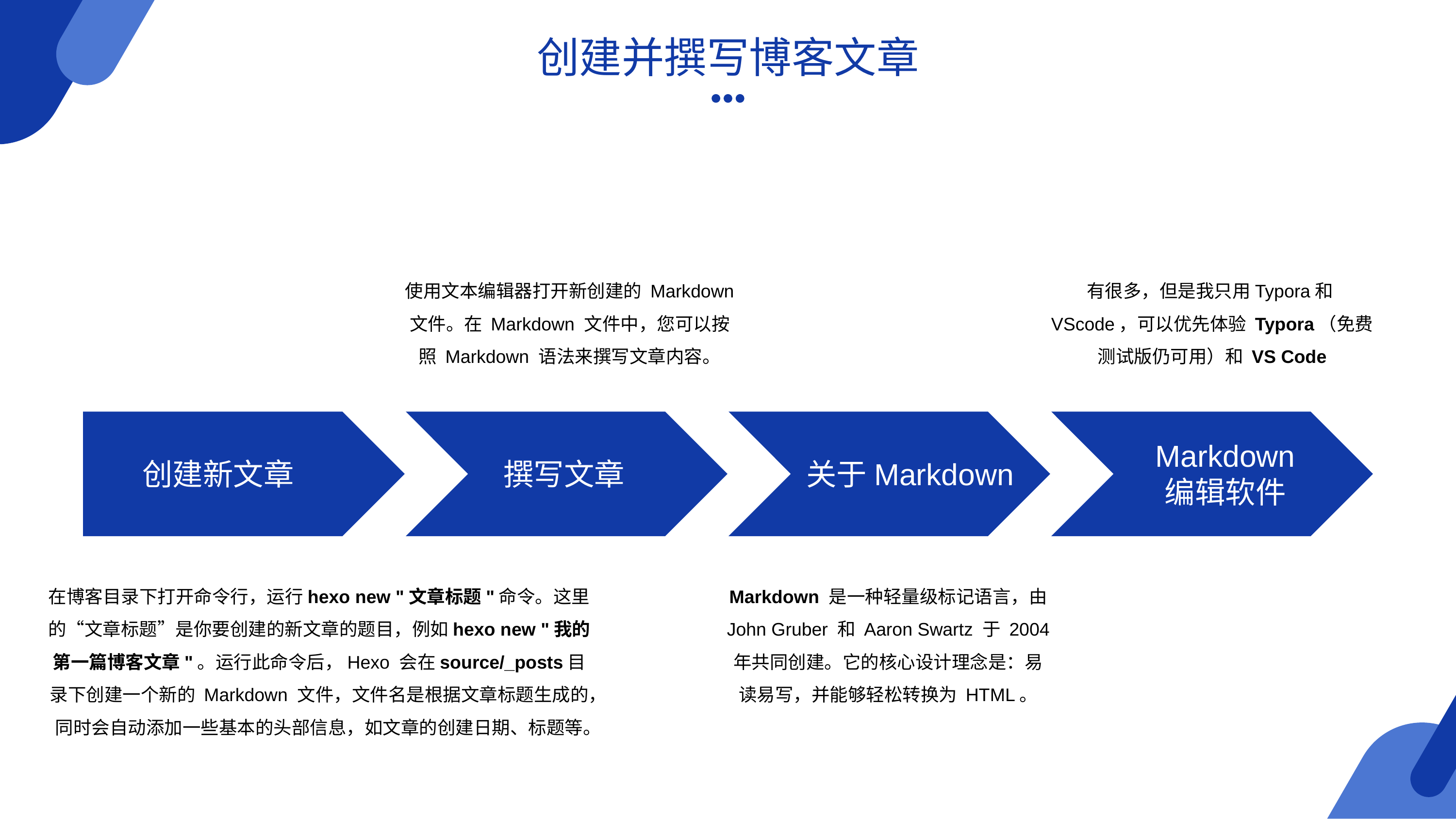

创建并撰写博客文章

使用文本编辑器打开新创建的 Markdown 文件。在 Markdown 文件中，您可以按照 Markdown 语法来撰写文章内容。
有很多，但是我只用Typora和VScode，可以优先体验 Typora（免费测试版仍可用）和 VS Code

Markdown 编辑软件
关于Markdown
创建新文章
撰写文章
在博客目录下打开命令行，运行hexo new "文章标题"命令。这里的“文章标题”是你要创建的新文章的题目，例如hexo new "我的第一篇博客文章"。运行此命令后，Hexo 会在source/_posts目录下创建一个新的 Markdown 文件，文件名是根据文章标题生成的，同时会自动添加一些基本的头部信息，如文章的创建日期、标题等。
Markdown 是一种轻量级标记语言，由 John Gruber 和 Aaron Swartz 于 2004 年共同创建。它的核心设计理念是：易读易写，并能够轻松转换为 HTML。